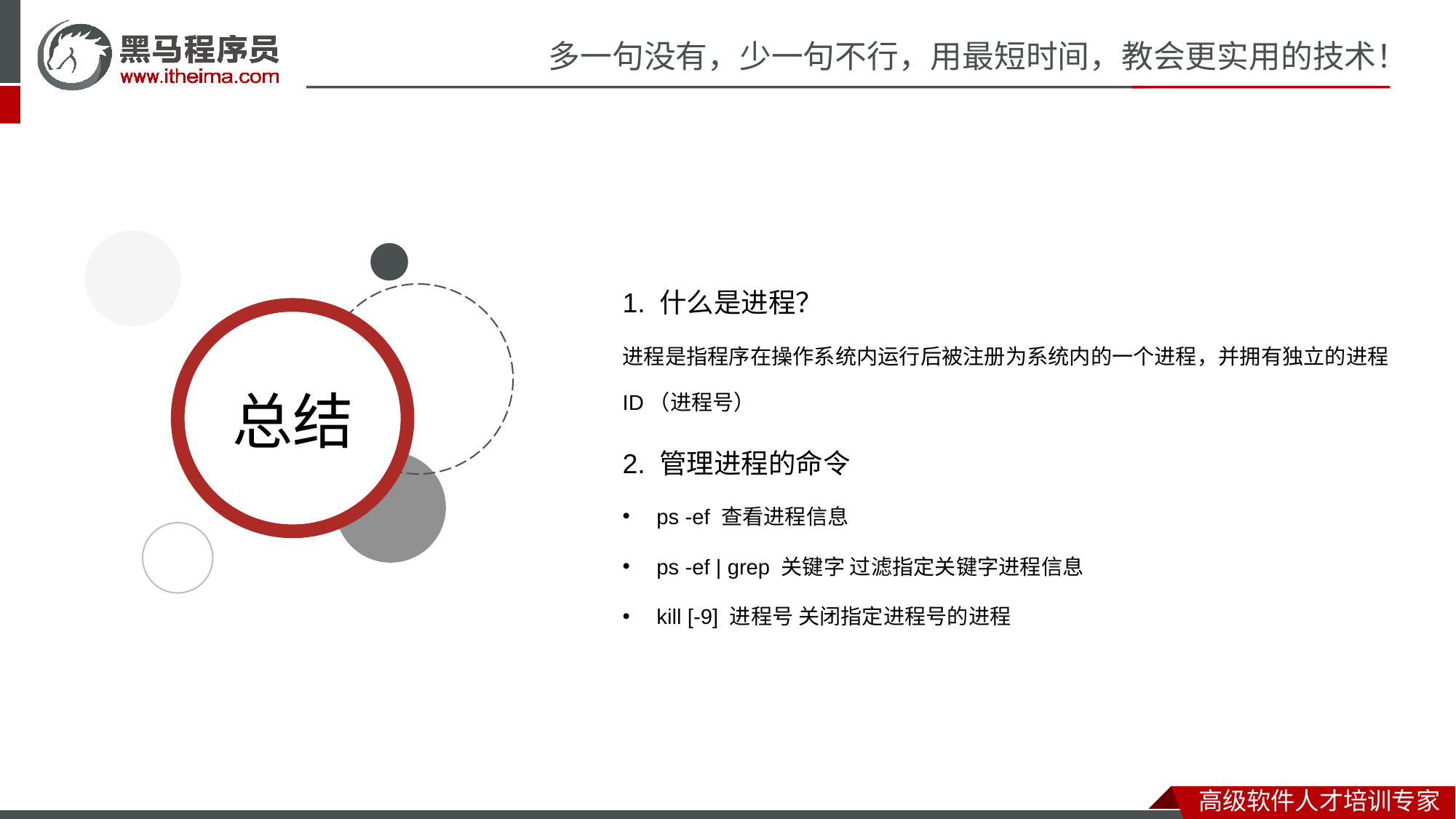

1. 什么是进程？
进程是指程序在操作系统内运行后被注册为系统内的一个进程，并拥有独立的进程ID（进程号）
2. 管理进程的命令
ps -ef 查看进程信息
ps -ef | grep 关键字 过滤指定关键字进程信息
kill [-9] 进程号 关闭指定进程号的进程